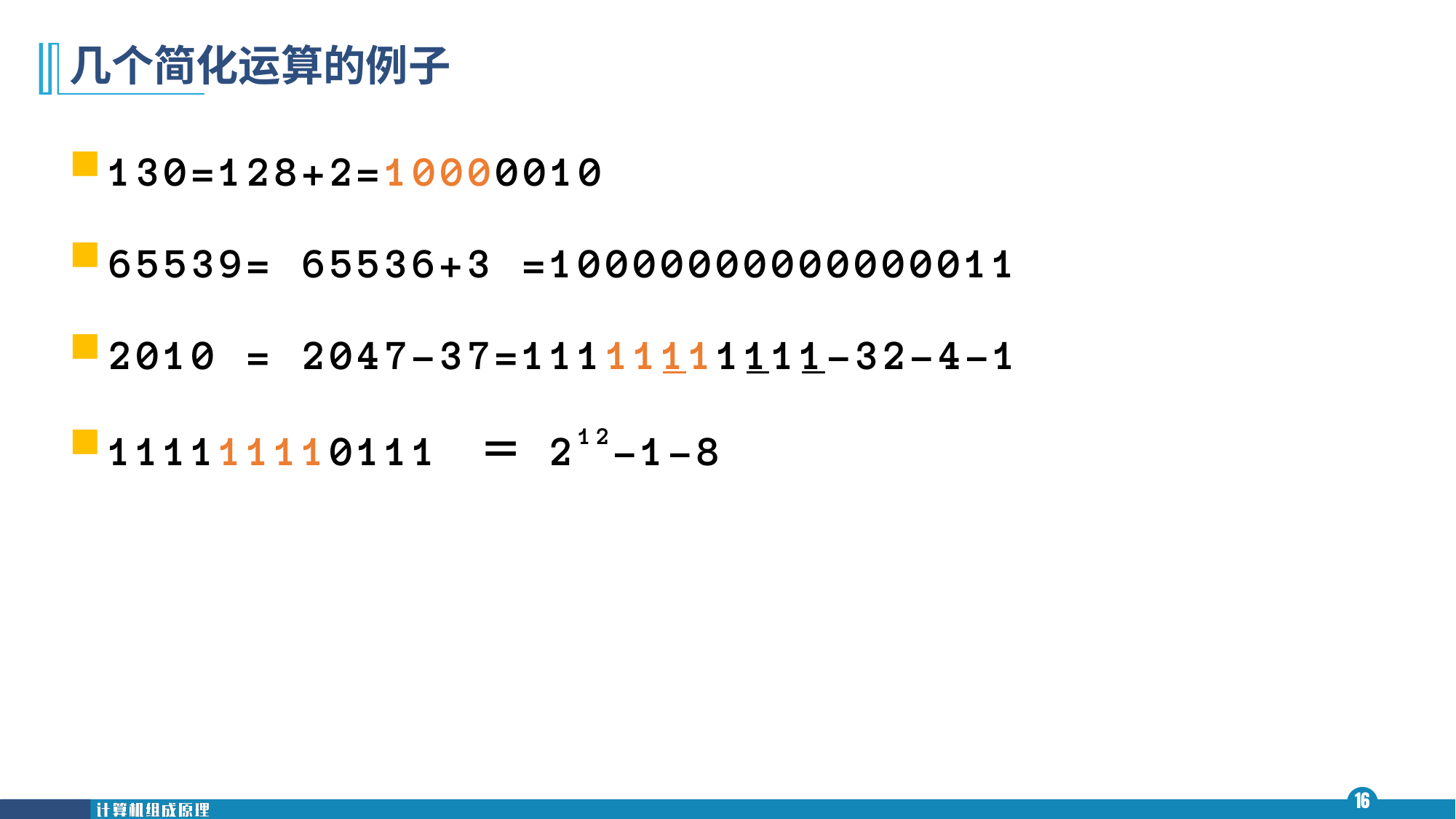

# 几个简化运算的例子
130=128+2=10000010
65539= 65536+3 =10000000000000011
2010 = 2047-37=11111111111-32-4-1
111111110111 ＝ 212-1-8